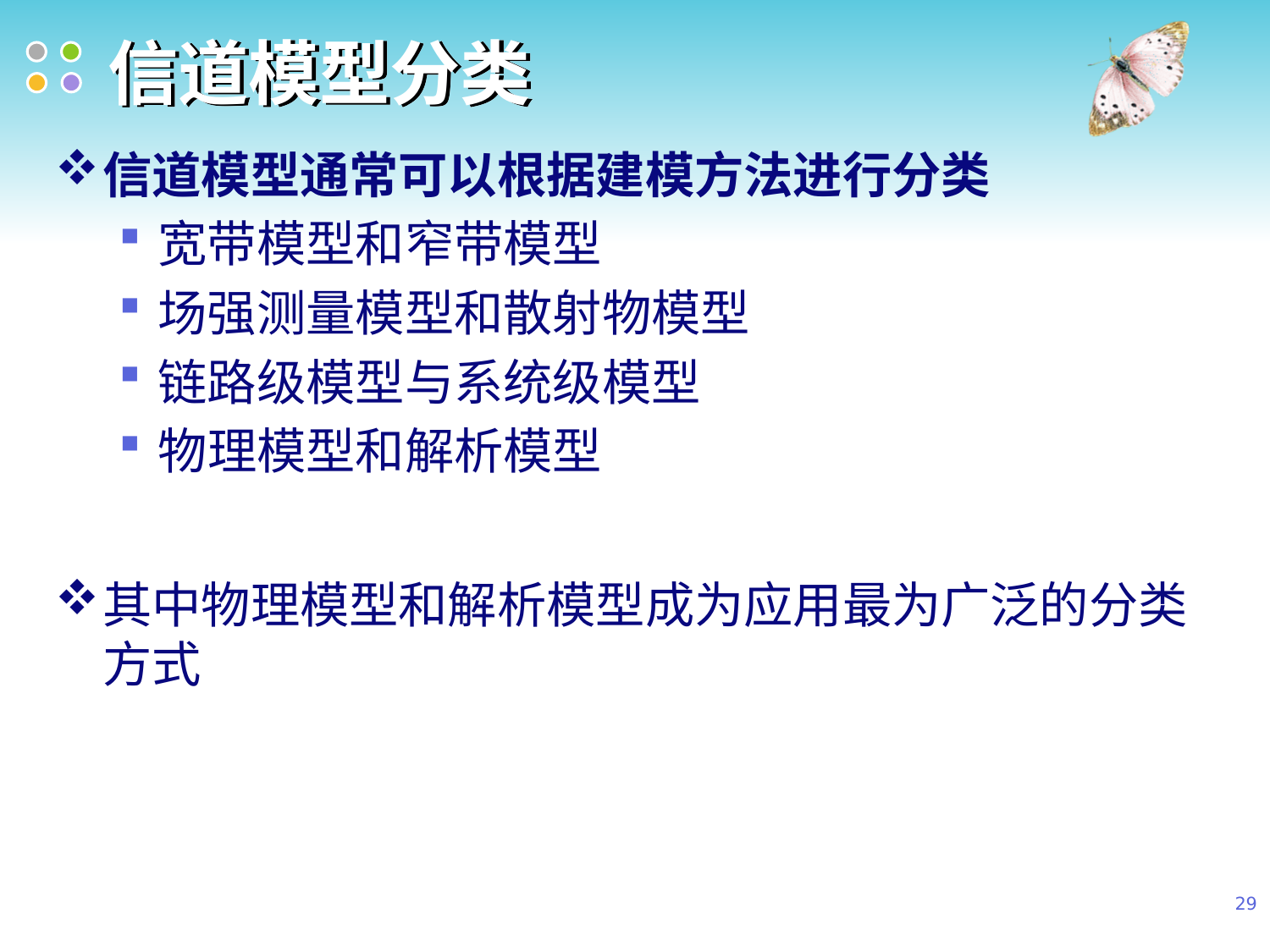

# 信道模型分类
信道模型通常可以根据建模方法进行分类
宽带模型和窄带模型
场强测量模型和散射物模型
链路级模型与系统级模型
物理模型和解析模型

其中物理模型和解析模型成为应用最为广泛的分类方式

29